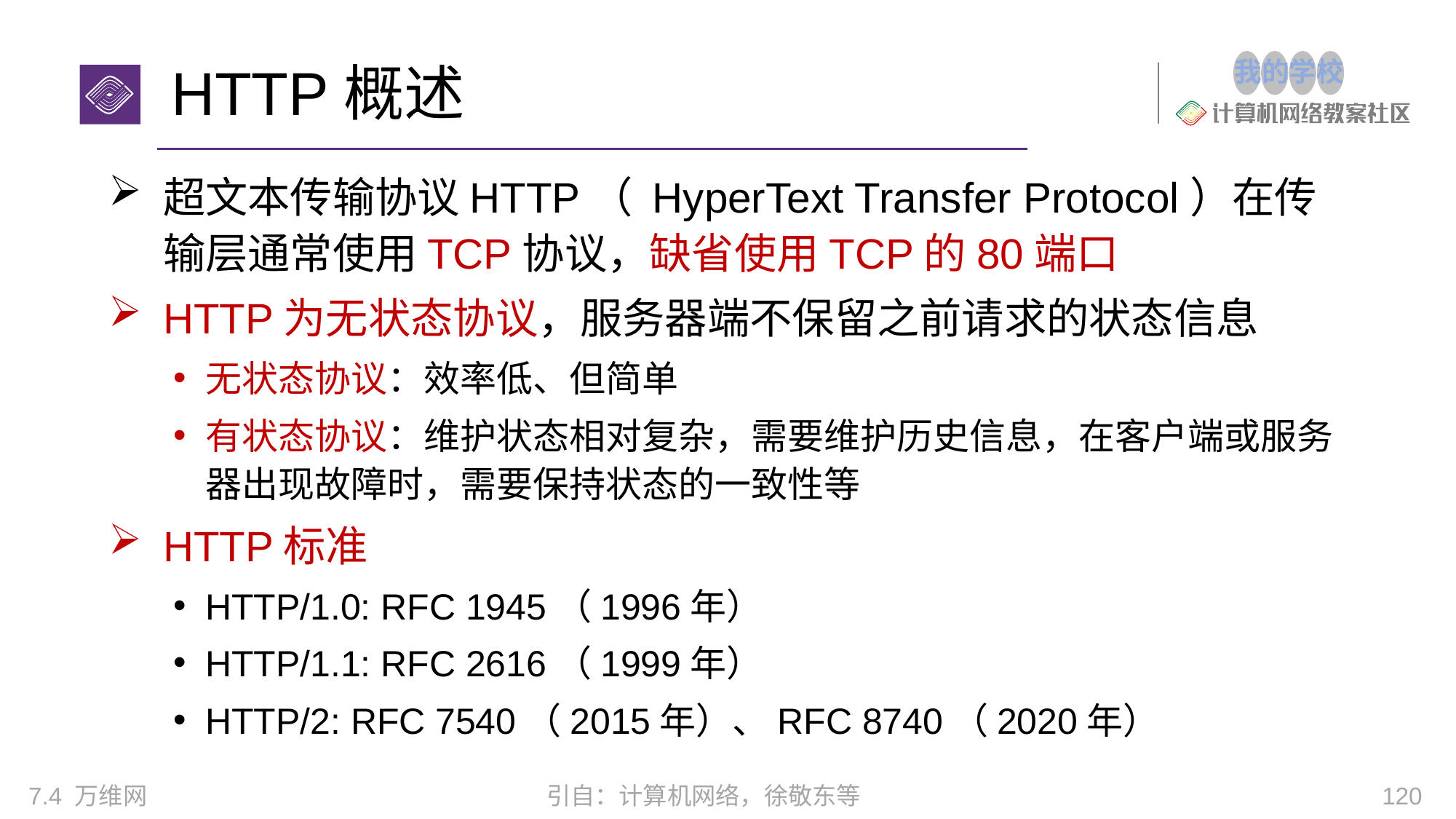

HTTP概述
超文本传输协议HTTP（ HyperText Transfer Protocol）在传输层通常使用TCP协议，缺省使用TCP的80端口
HTTP为无状态协议，服务器端不保留之前请求的状态信息
无状态协议：效率低、但简单
有状态协议：维护状态相对复杂，需要维护历史信息，在客户端或服务器出现故障时，需要保持状态的一致性等
HTTP标准
HTTP/1.0: RFC 1945（1996年）
HTTP/1.1: RFC 2616（1999年）
HTTP/2: RFC 7540（2015年）、RFC 8740（2020年）
7.4 万维网
120
引自：计算机网络，徐敬东等